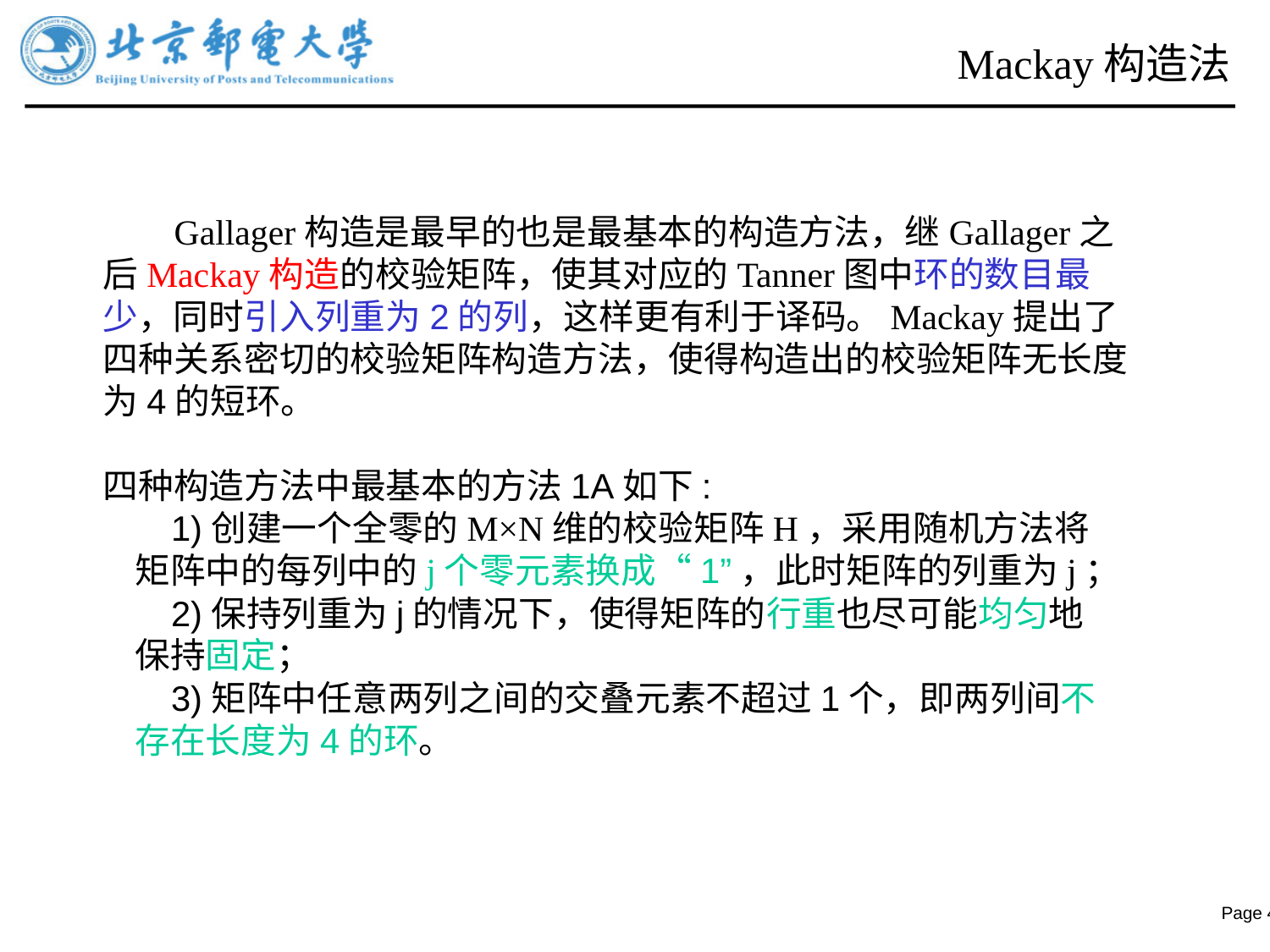

# Mackay构造法
        Gallager构造是最早的也是最基本的构造方法，继Gallager之后Mackay构造的校验矩阵，使其对应的Tanner图中环的数目最少，同时引入列重为2的列，这样更有利于译码。Mackay提出了四种关系密切的校验矩阵构造方法，使得构造出的校验矩阵无长度为4的短环。

四种构造方法中最基本的方法1A如下:
       1)创建一个全零的M×N维的校验矩阵H，采用随机方法将
   矩阵中的每列中的j个零元素换成“1”，此时矩阵的列重为j；
       2)保持列重为j的情况下，使得矩阵的行重也尽可能均匀地
   保持固定；
       3)矩阵中任意两列之间的交叠元素不超过1个，即两列间不
   存在长度为4的环。